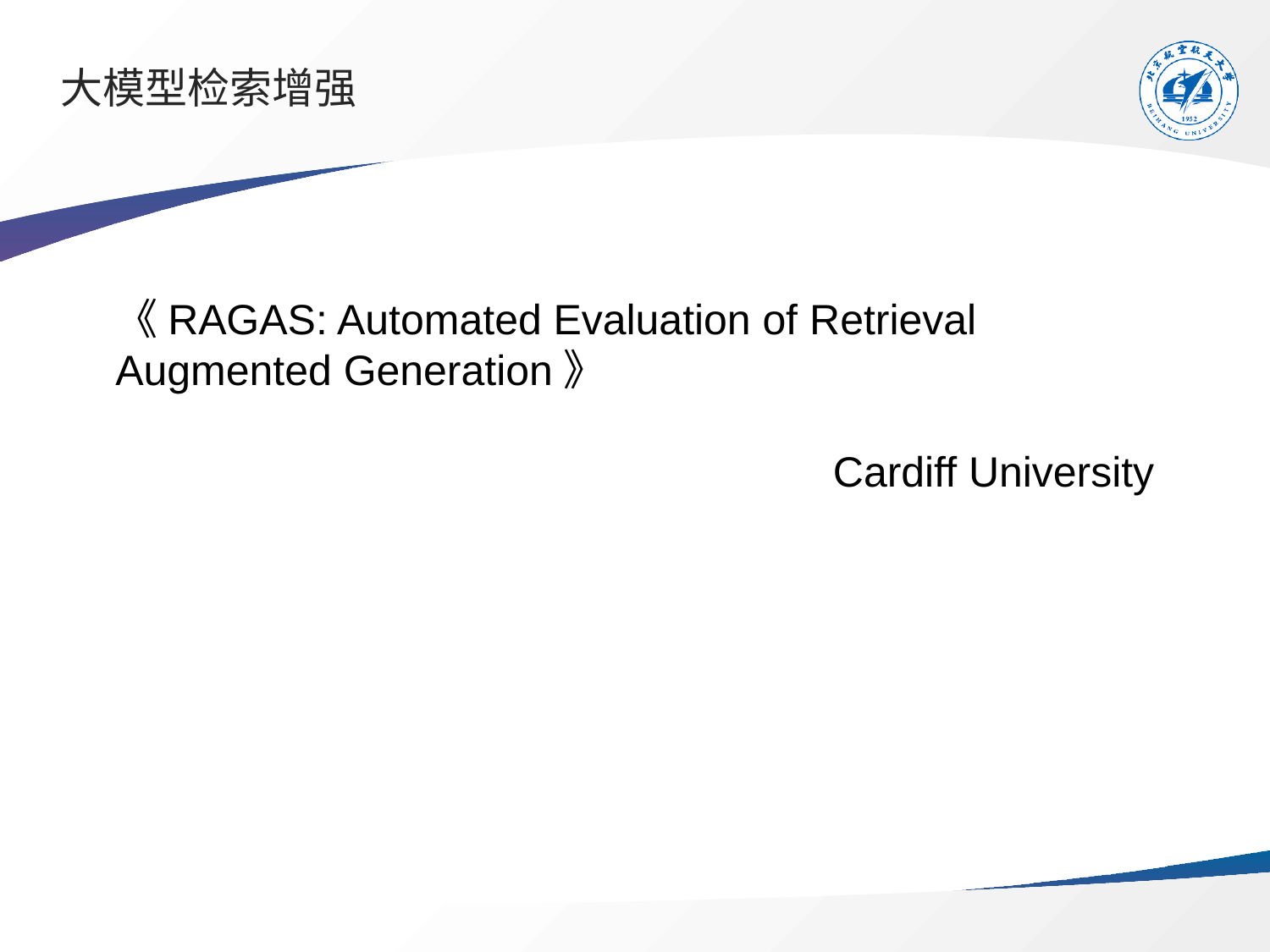

# 大模型检索增强
《RAGAS: Automated Evaluation of Retrieval Augmented Generation》

Cardiff University